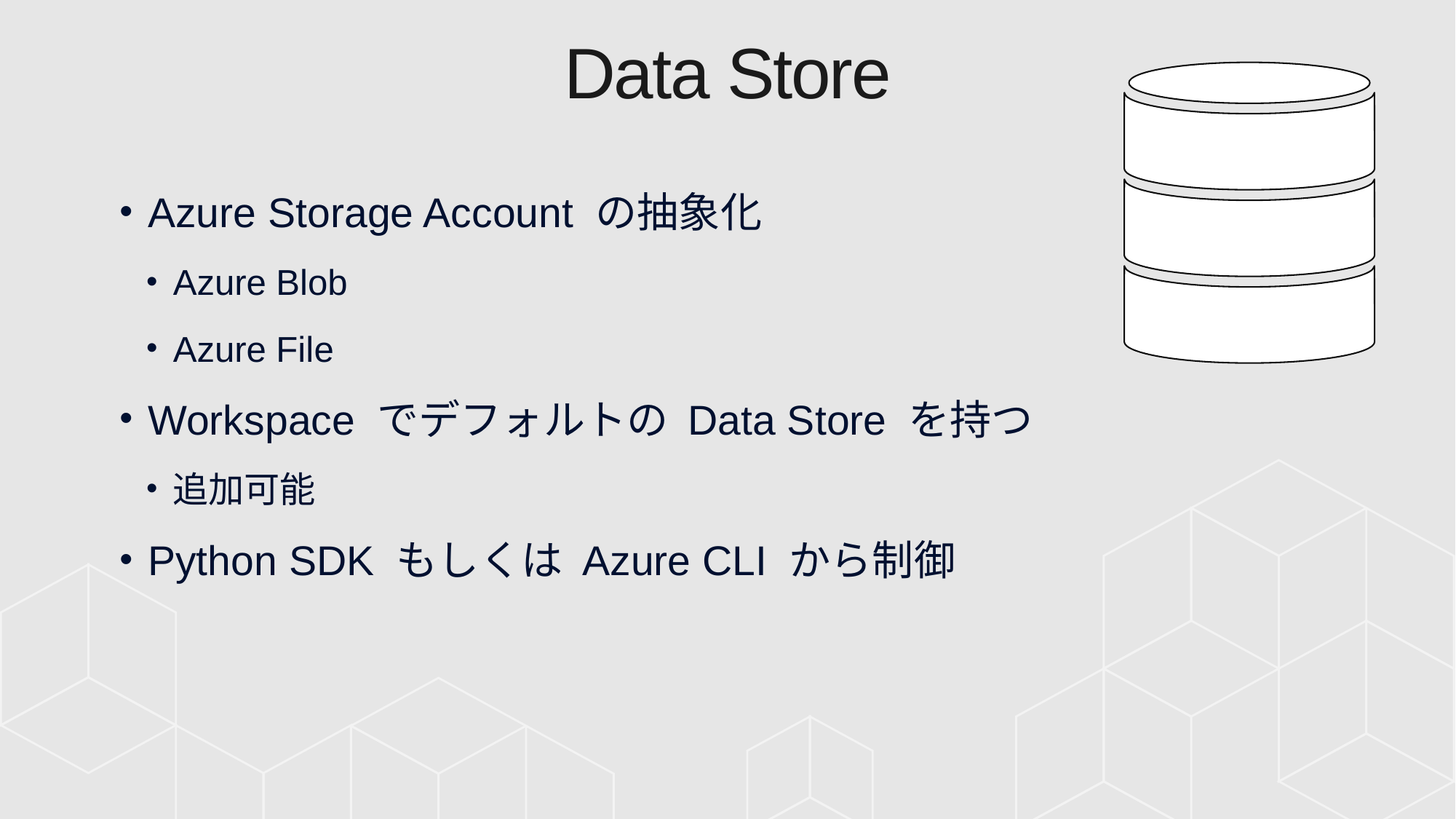

# Data Store

Azure Storage Account の抽象化
Azure Blob
Azure File
Workspace でデフォルトの Data Store を持つ
追加可能
Python SDK もしくは Azure CLI から制御